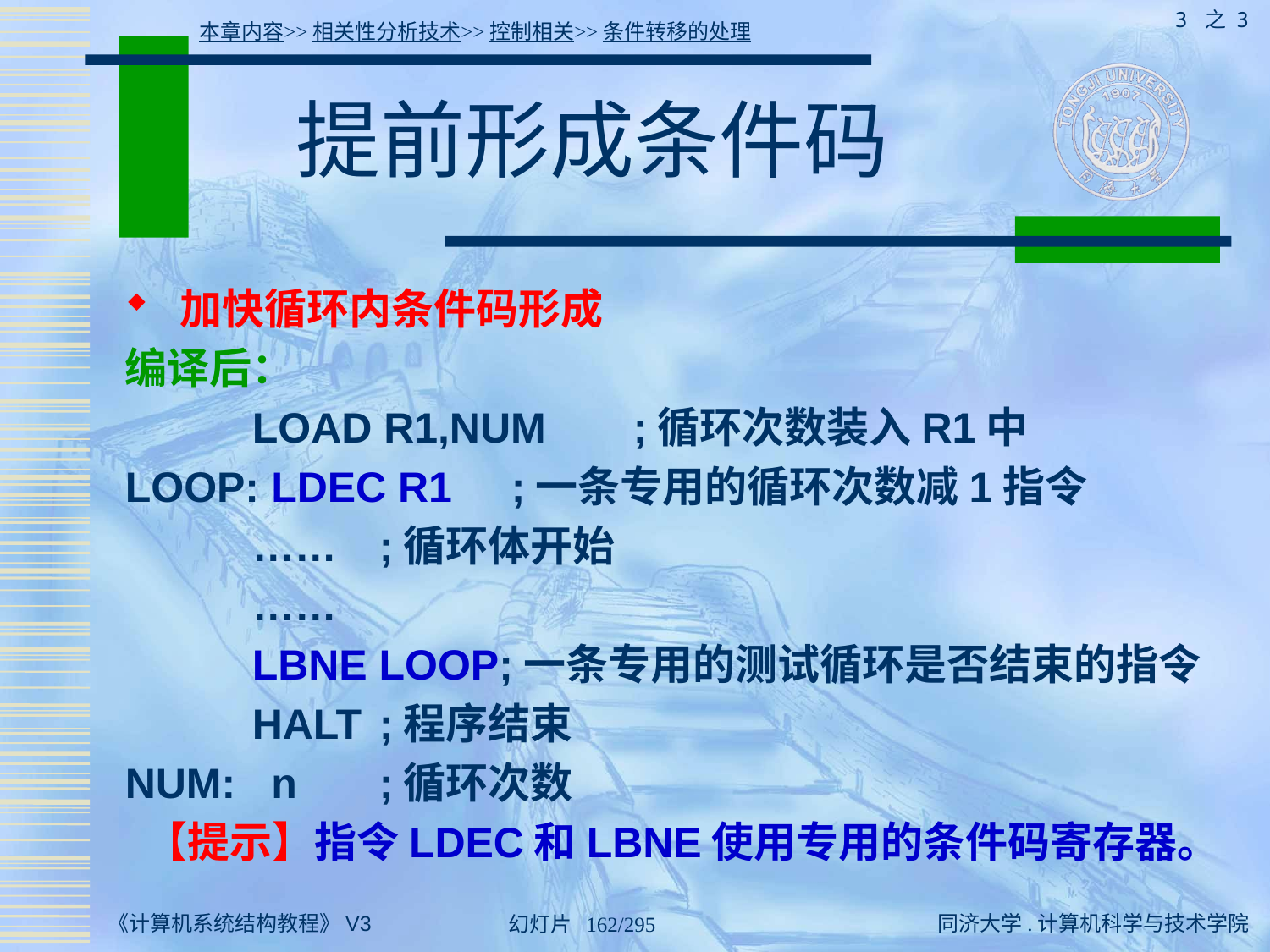

3 之 3
本章内容>>相关性分析技术>>控制相关>>条件转移的处理
# 提前形成条件码
  加快循环内条件码形成
编译后：
	LOAD R1,NUM	;循环次数装入R1中
LOOP: LDEC R1     ;一条专用的循环次数减1指令
	……  	;循环体开始
	……
	LBNE LOOP;一条专用的测试循环是否结束的指令
	HALT	;程序结束
NUM:   n	;循环次数
 【提示】指令LDEC和LBNE使用专用的条件码寄存器。